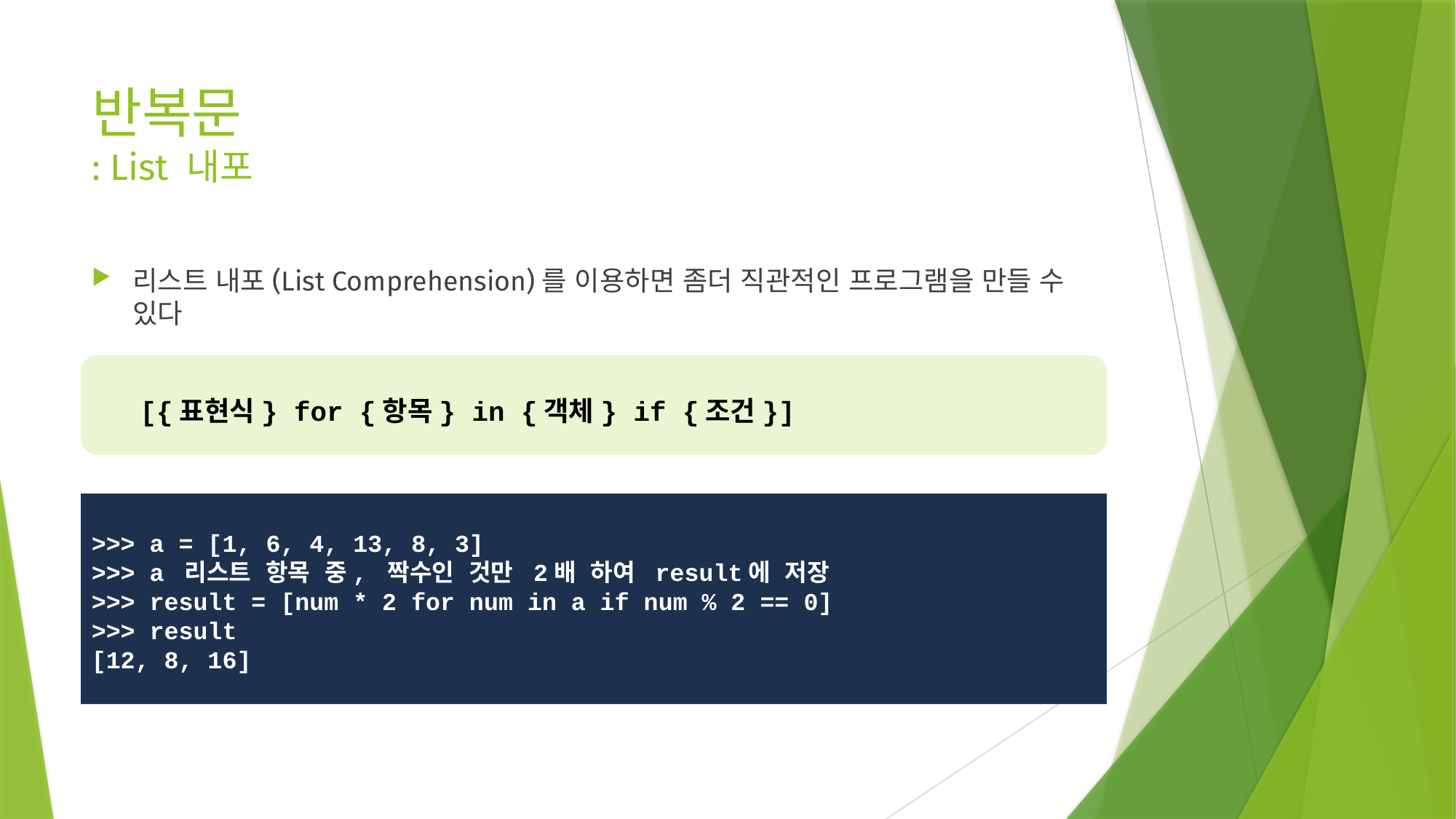

# 반복문 : List 내포
리스트 내포(List Comprehension)를 이용하면 좀더 직관적인 프로그램을 만들 수 있다

[{표현식} for {항목} in {객체} if {조건}]

>>> a = [1, 6, 4, 13, 8, 3]
>>> a 리스트 항목 중, 짝수인 것만 2배 하여 result에 저장
>>> result = [num * 2 for num in a if num % 2 == 0]
>>> result
[12, 8, 16]